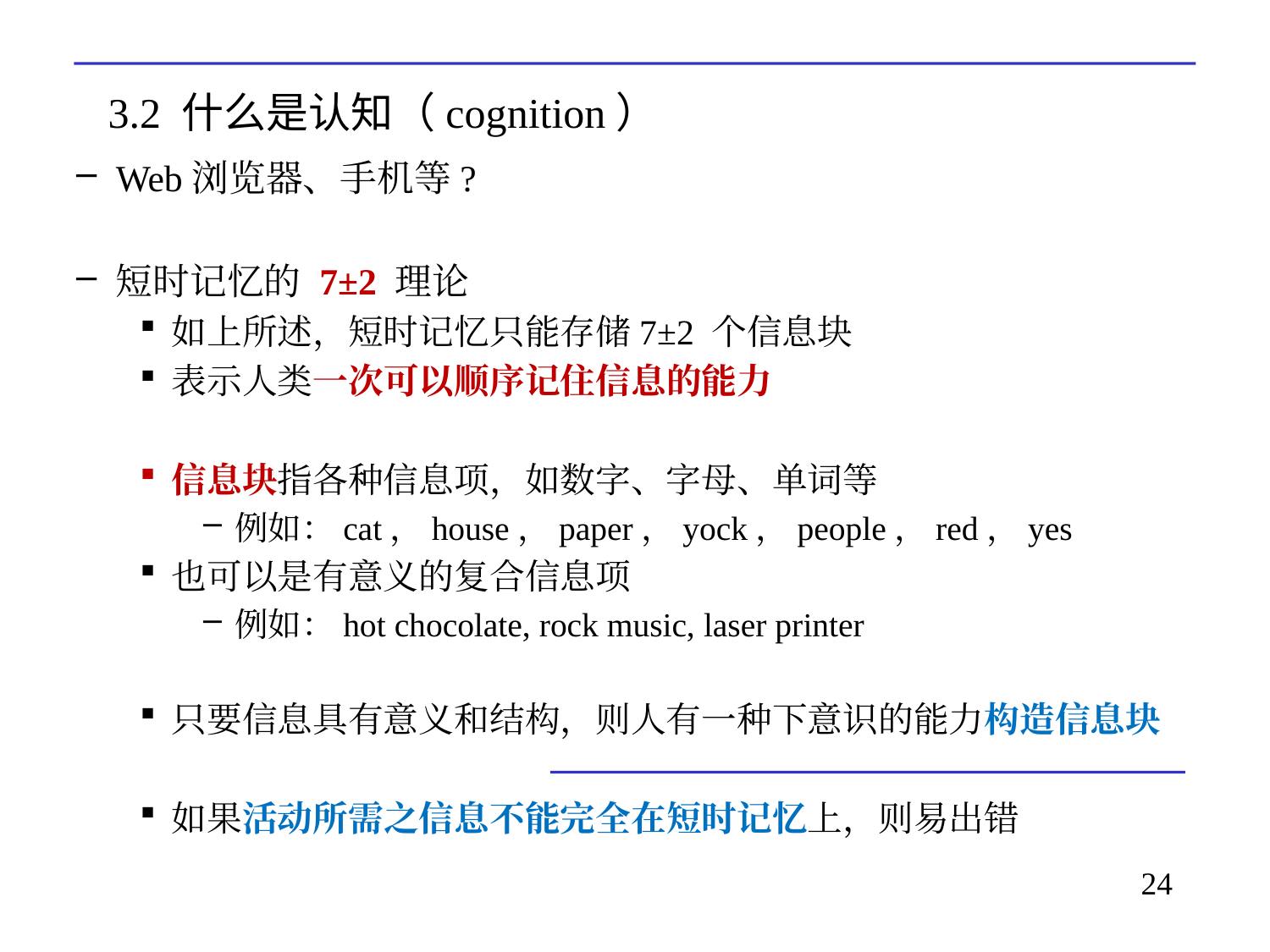

# 3.2 什么是认知（cognition）
Web浏览器、手机等?

短时记忆的 7±2 理论
如上所述，短时记忆只能存储7±2 个信息块
表示人类一次可以顺序记住信息的能力

信息块指各种信息项，如数字、字母、单词等
例如：cat，house，paper，yock，people，red，yes
也可以是有意义的复合信息项
例如：hot chocolate, rock music, laser printer

只要信息具有意义和结构，则人有一种下意识的能力构造信息块

如果活动所需之信息不能完全在短时记忆上，则易出错
24